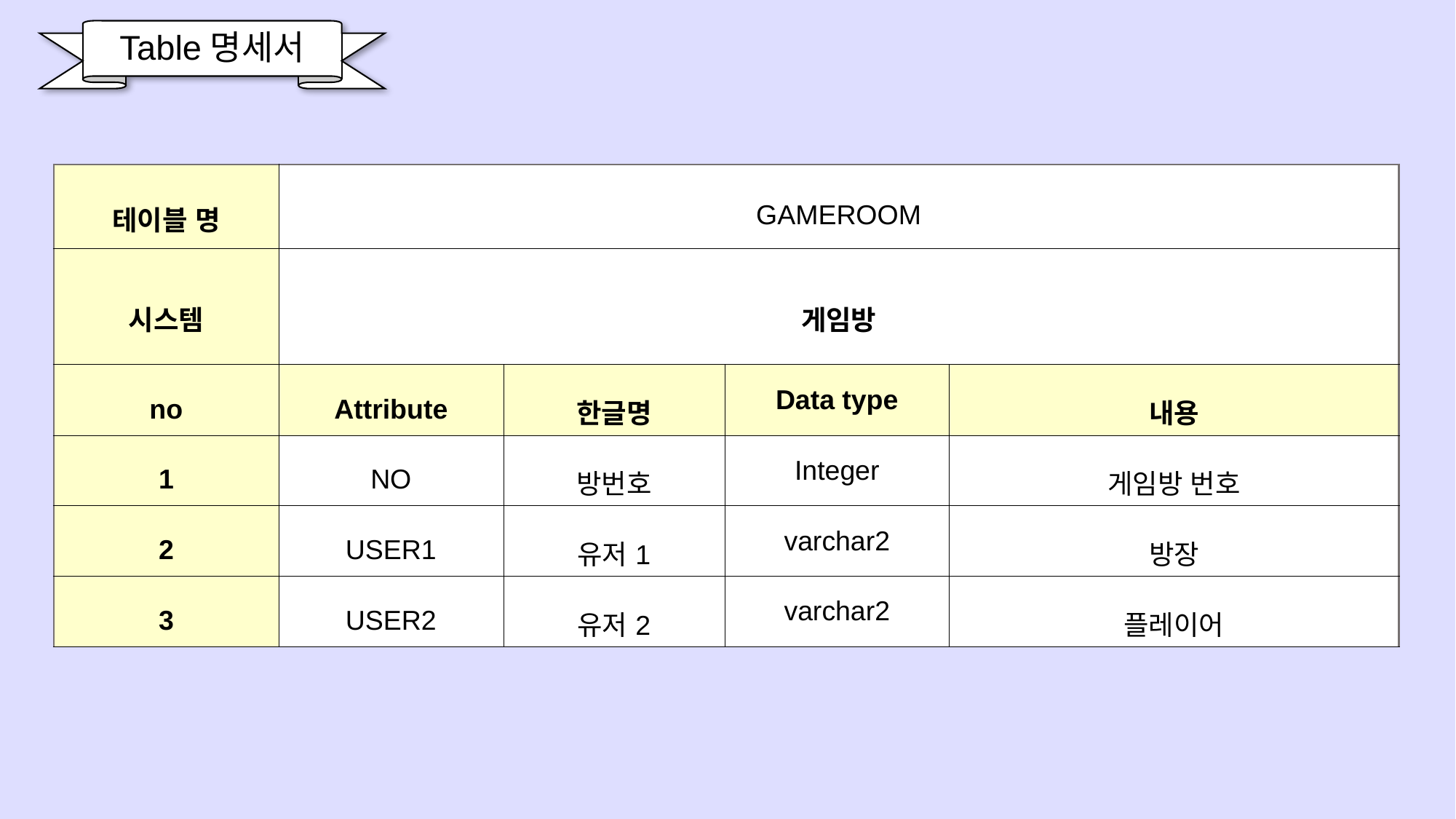

Table명세서

| 테이블 명 | GAMEROOM |  |  |  |
| --- | --- | --- | --- | --- |
| 시스템 | 게임방 |  |  |  |
| no | Attribute | 한글명 | Data type | 내용 |
| 1 | NO | 방번호 | Integer | 게임방 번호 |
| 2 | USER1 | 유저1 | varchar2 | 방장 |
| 3 | USER2 | 유저2 | varchar2 | 플레이어 |